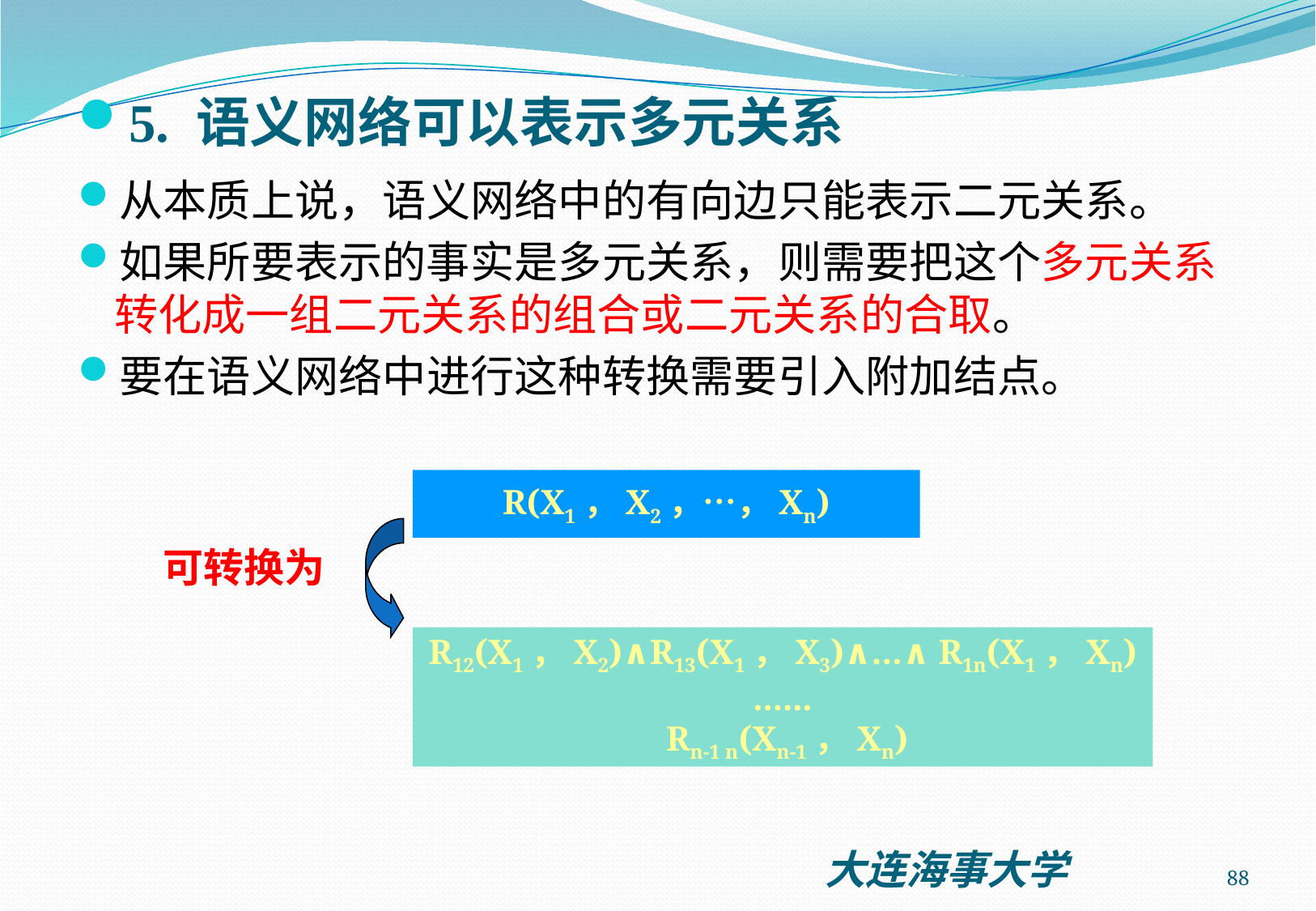

5. 语义网络可以表示多元关系
从本质上说，语义网络中的有向边只能表示二元关系。
如果所要表示的事实是多元关系，则需要把这个多元关系转化成一组二元关系的组合或二元关系的合取。
要在语义网络中进行这种转换需要引入附加结点。

R(X1，X2，…，Xn)

可转换为
R12(X1，X2)∧R13(X1，X3)∧…∧ R1n(X1，Xn)
......
 Rn-1 n(Xn-1，Xn)
88